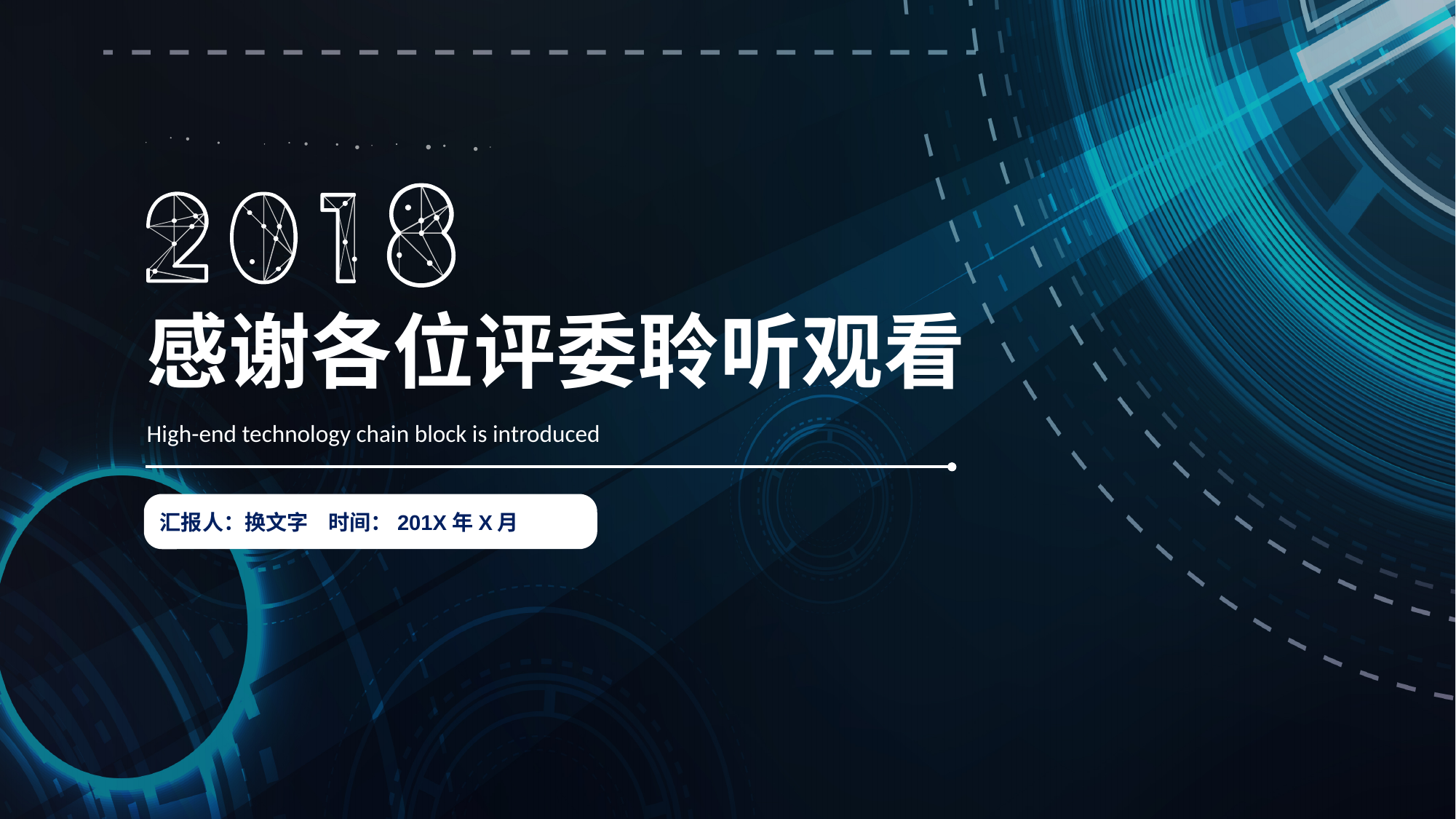

感谢各位评委聆听观看
High-end technology chain block is introduced
汇报人：换文字    时间：201X年X月